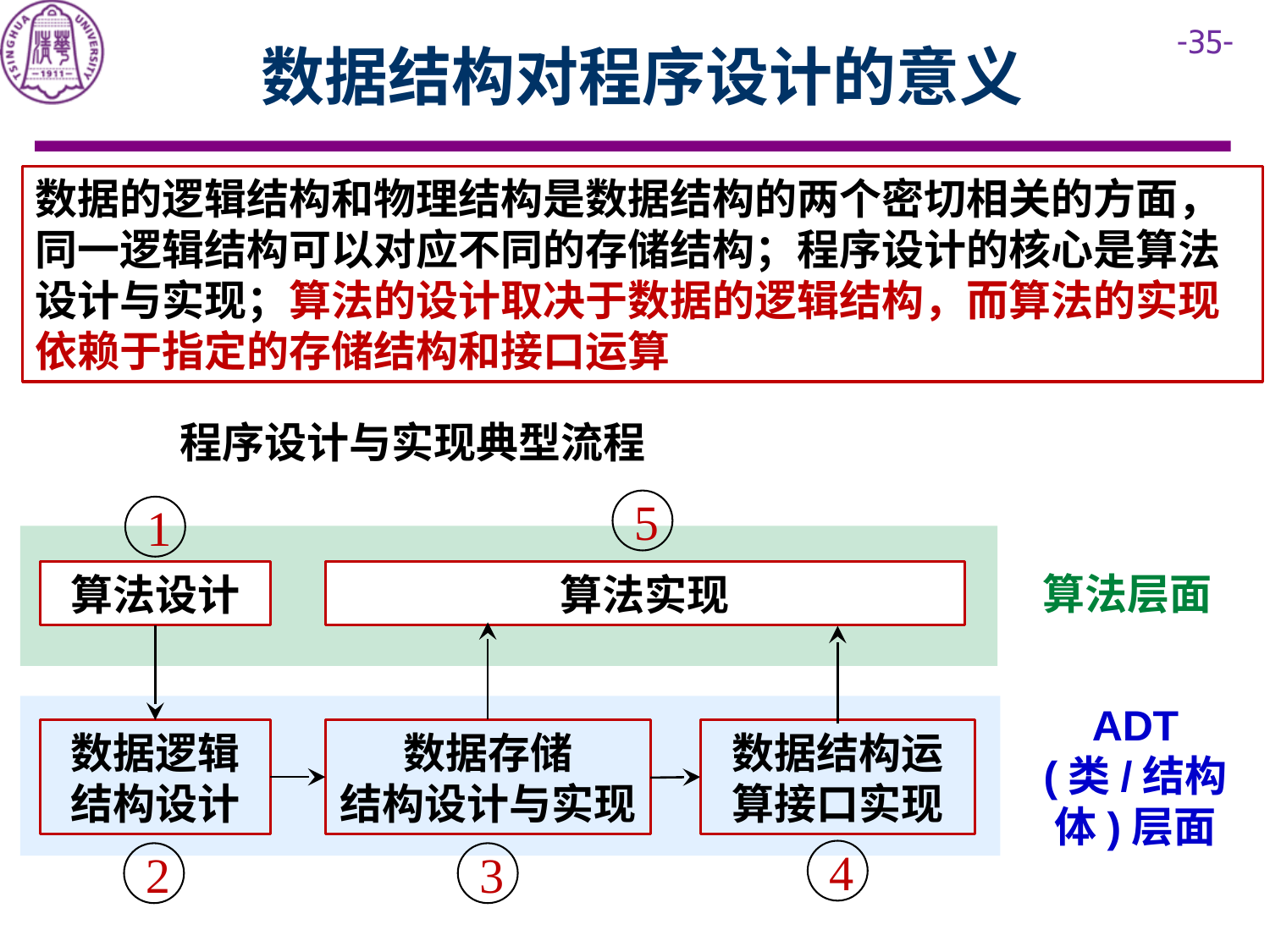

# 数据结构对程序设计的意义
数据的逻辑结构和物理结构是数据结构的两个密切相关的方面，同一逻辑结构可以对应不同的存储结构；程序设计的核心是算法设计与实现；算法的设计取决于数据的逻辑结构，而算法的实现依赖于指定的存储结构和接口运算
程序设计与实现典型流程
5
1

算法层面
算法设计
算法实现
ADT
(类/结构体)层面

数据结构运算接口实现
数据逻辑
结构设计
数据存储
结构设计与实现
4
2
3